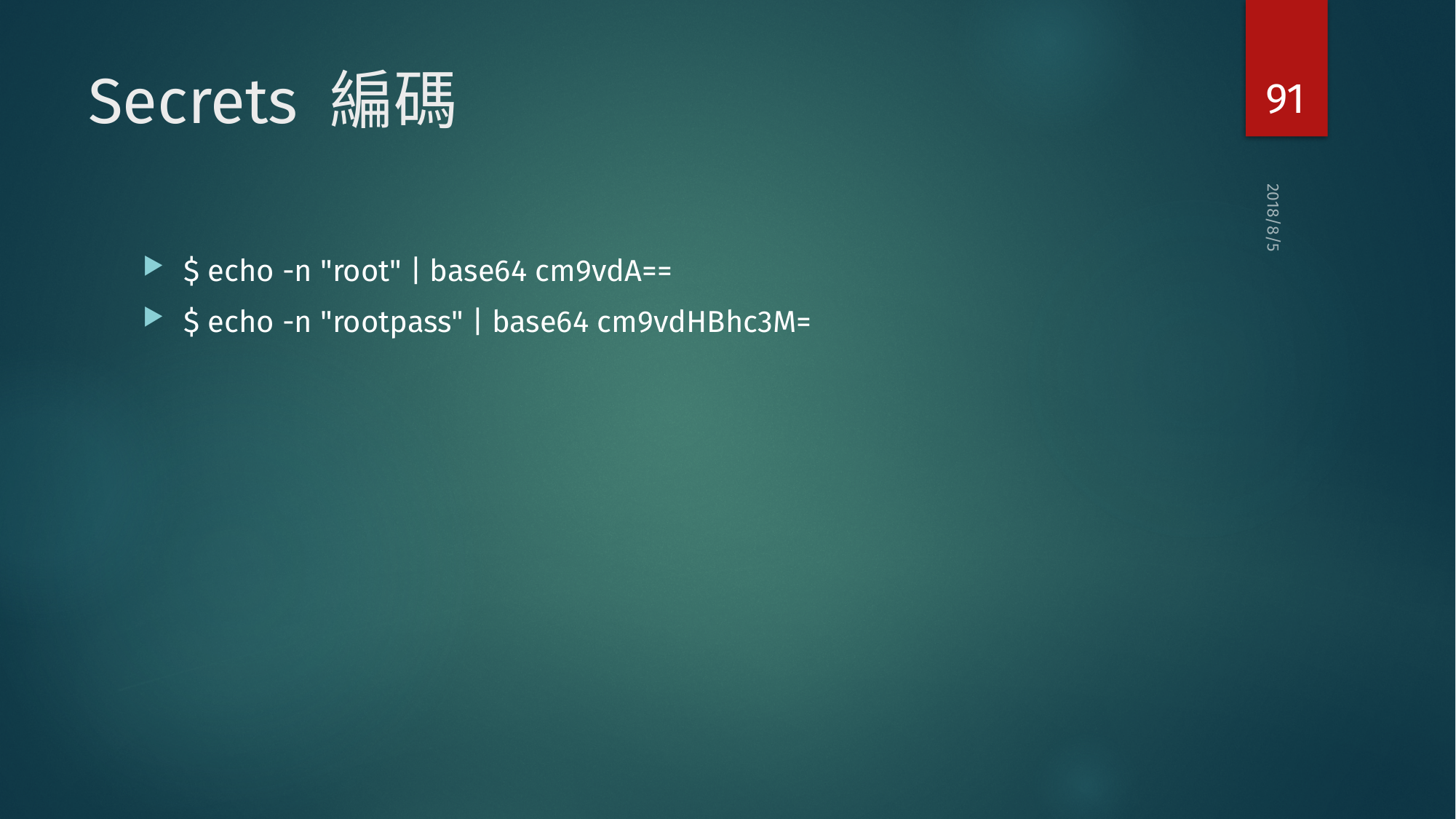

91
# Secrets 編碼
2018/8/5
$ echo -n "root" | base64 cm9vdA==
$ echo -n "rootpass" | base64 cm9vdHBhc3M=